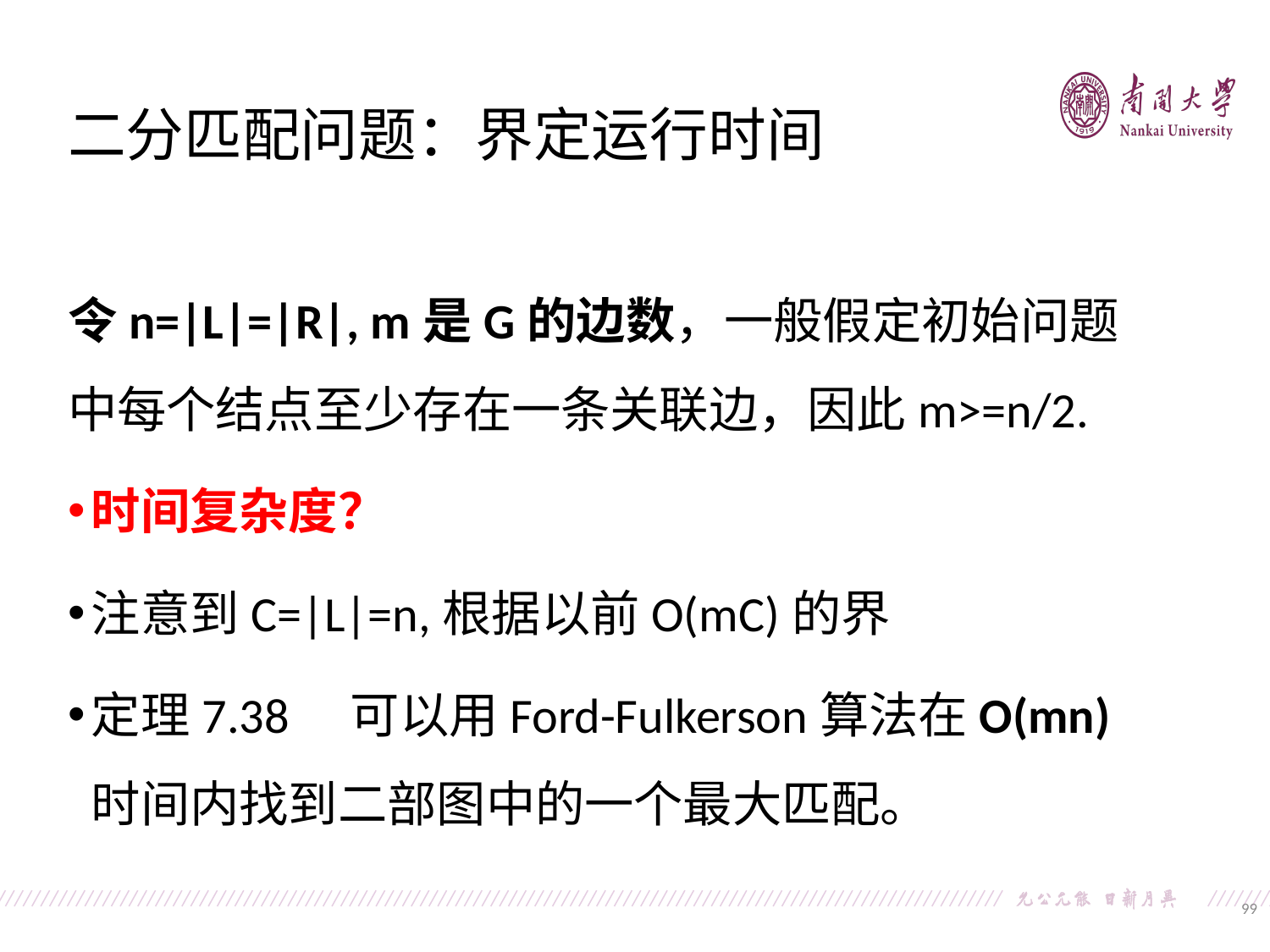

二分匹配问题：界定运行时间
令n=|L|=|R|, m是G的边数，一般假定初始问题中每个结点至少存在一条关联边，因此m>=n/2.
时间复杂度？
注意到C=|L|=n,根据以前O(mC)的界
定理7.38　可以用Ford-Fulkerson算法在O(mn)时间内找到二部图中的一个最大匹配。

99